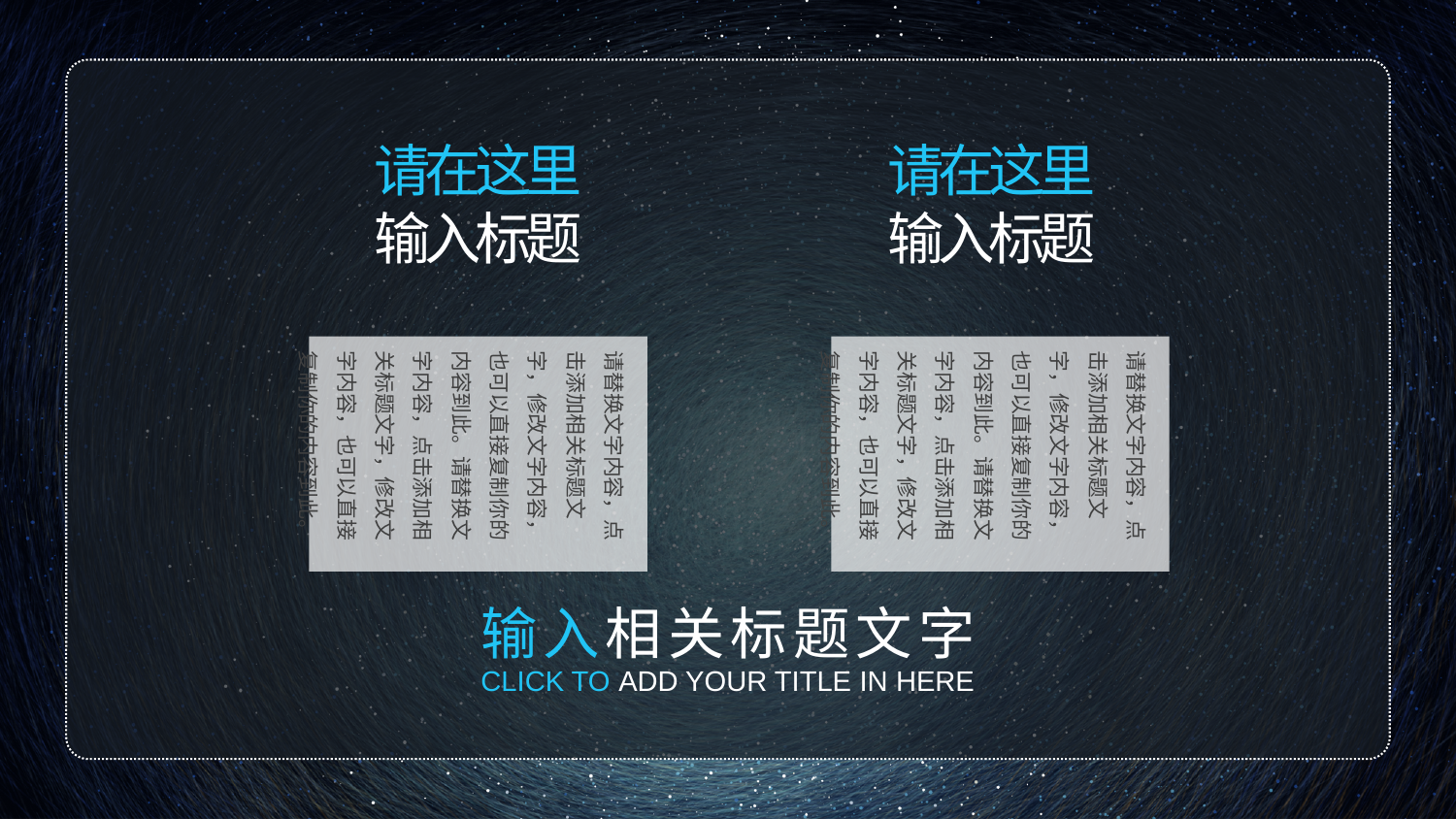

请在这里
输入标题
请在这里
输入标题
请替换文字内容，点击添加相关标题文字，修改文字内容，也可以直接复制你的内容到此。请替换文字内容，点击添加相关标题文字，修改文字内容，也可以直接复制你的内容到此。
请替换文字内容，点击添加相关标题文字，修改文字内容，也可以直接复制你的内容到此。请替换文字内容，点击添加相关标题文字，修改文字内容，也可以直接复制你的内容到此。
输入相关标题文字
CLICK TO ADD YOUR TITLE IN HERE